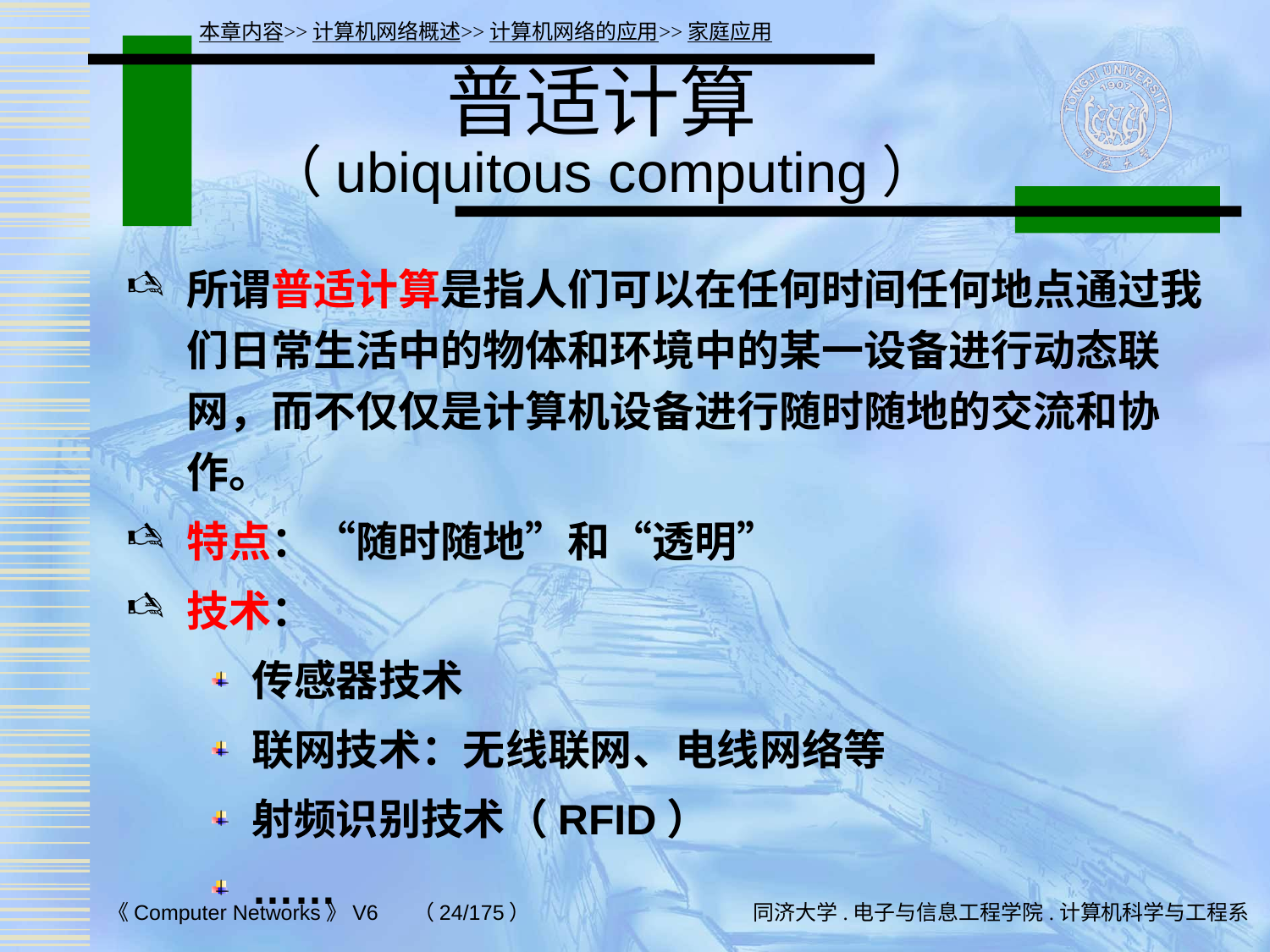

本章内容>>计算机网络概述>>计算机网络的应用>>家庭应用
# 普适计算 （ubiquitous computing）
所谓普适计算是指人们可以在任何时间任何地点通过我们日常生活中的物体和环境中的某一设备进行动态联网，而不仅仅是计算机设备进行随时随地的交流和协作。
特点：“随时随地”和“透明”
技术：
传感器技术
联网技术：无线联网、电线网络等
射频识别技术（RFID）
……